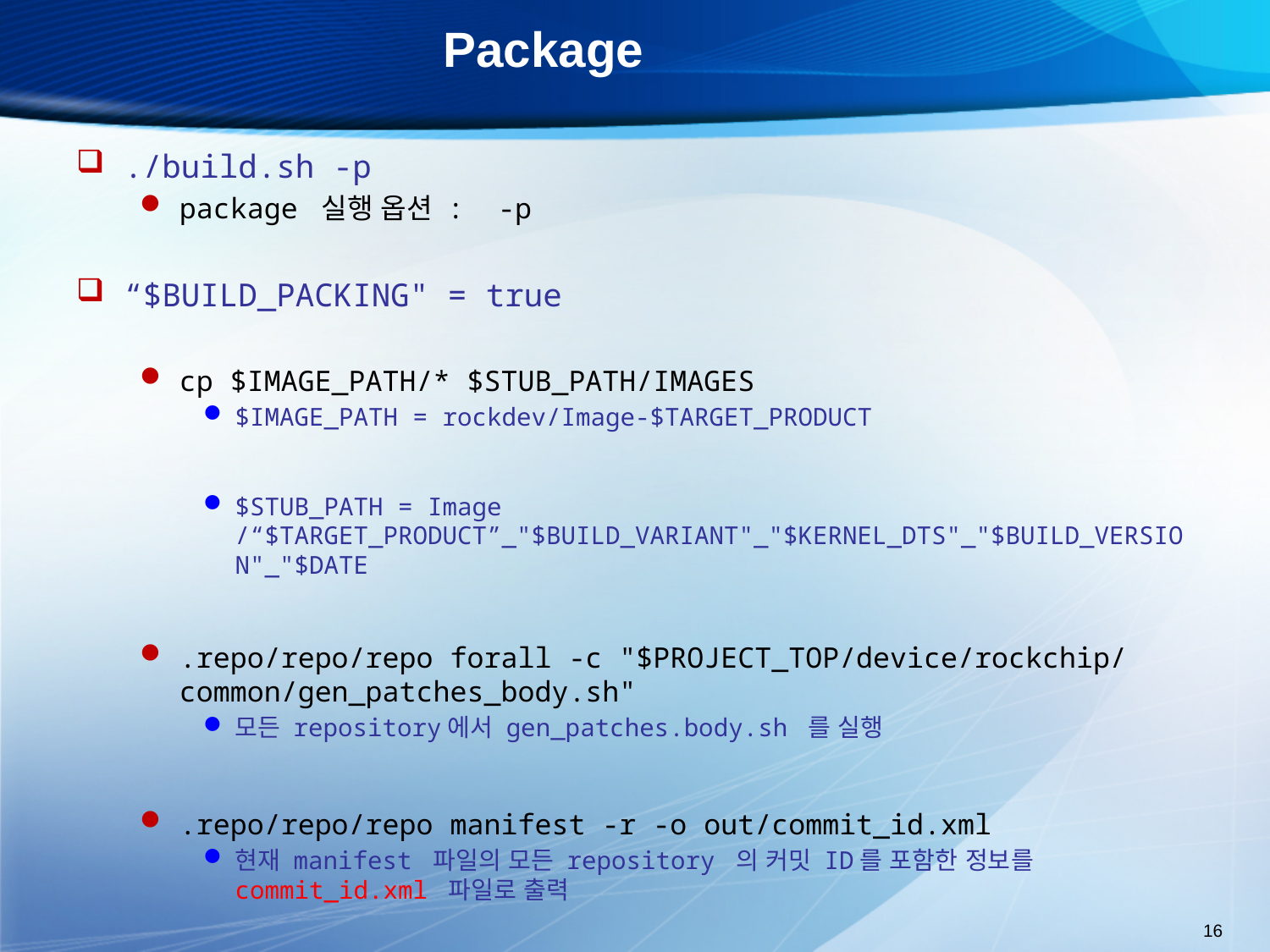

# Package
./build.sh -p
package 실행 옵션 :  -p

“$BUILD_PACKING" = true

cp $IMAGE_PATH/* $STUB_PATH/IMAGES
$IMAGE_PATH = rockdev/Image-$TARGET_PRODUCT

$STUB_PATH = Image
/“$TARGET_PRODUCT”_"$BUILD_VARIANT"_"$KERNEL_DTS"_"$BUILD_VERSION"_"$DATE

.repo/repo/repo forall -c "$PROJECT_TOP/device/rockchip/common/gen_patches_body.sh"
모든 repository에서 gen_patches.body.sh 를 실행

.repo/repo/repo manifest -r -o out/commit_id.xml
현재 manifest 파일의 모든 repository 의 커밋 ID를 포함한 정보를 commit_id.xml 파일로 출력